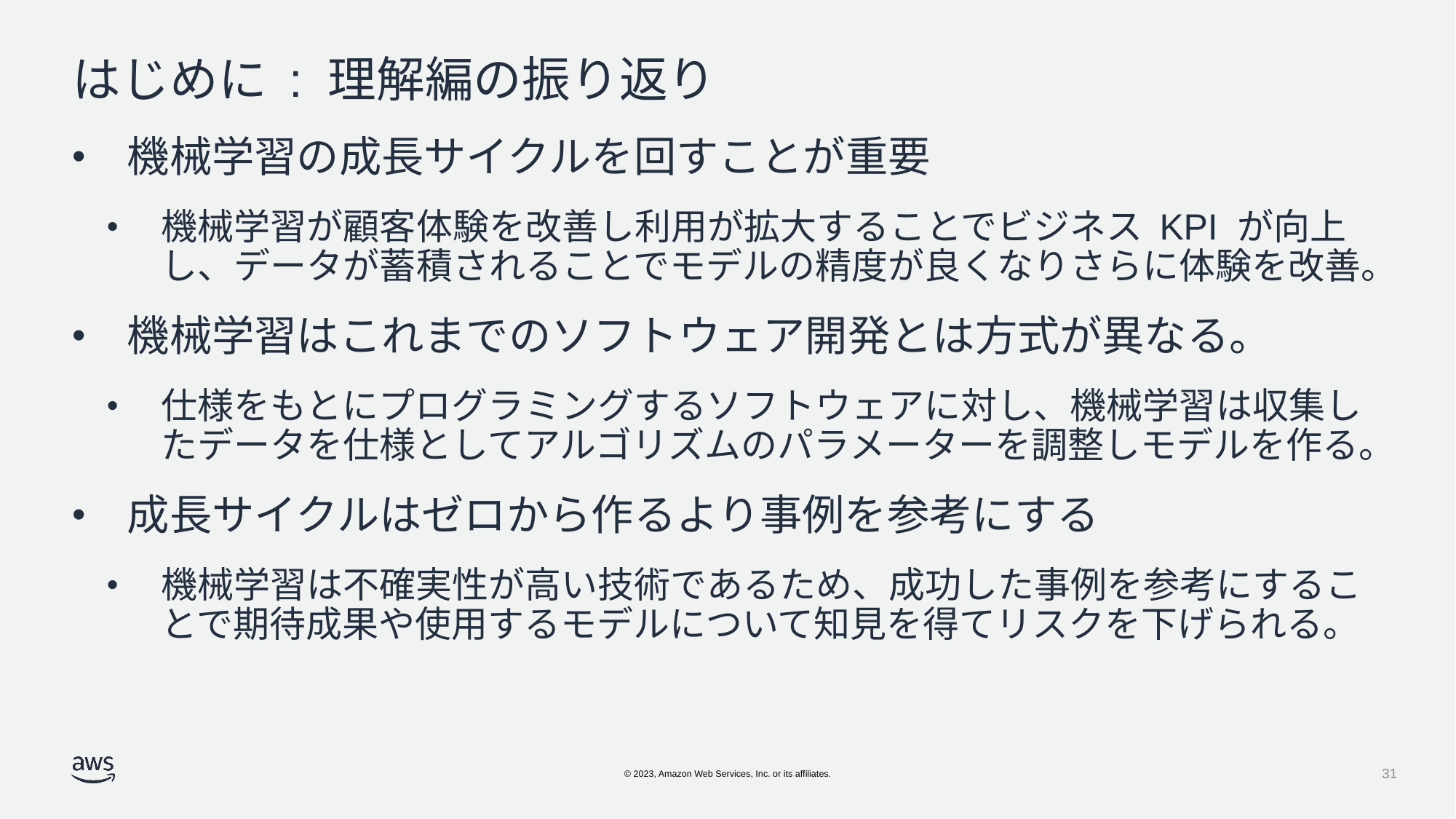

# はじめに : 理解編の振り返り
機械学習の成長サイクルを回すことが重要
機械学習が顧客体験を改善し利用が拡大することでビジネス KPI が向上し、データが蓄積されることでモデルの精度が良くなりさらに体験を改善。
機械学習はこれまでのソフトウェア開発とは方式が異なる。
仕様をもとにプログラミングするソフトウェアに対し、機械学習は収集したデータを仕様としてアルゴリズムのパラメーターを調整しモデルを作る。
成長サイクルはゼロから作るより事例を参考にする
機械学習は不確実性が高い技術であるため、成功した事例を参考にすることで期待成果や使用するモデルについて知見を得てリスクを下げられる。
31